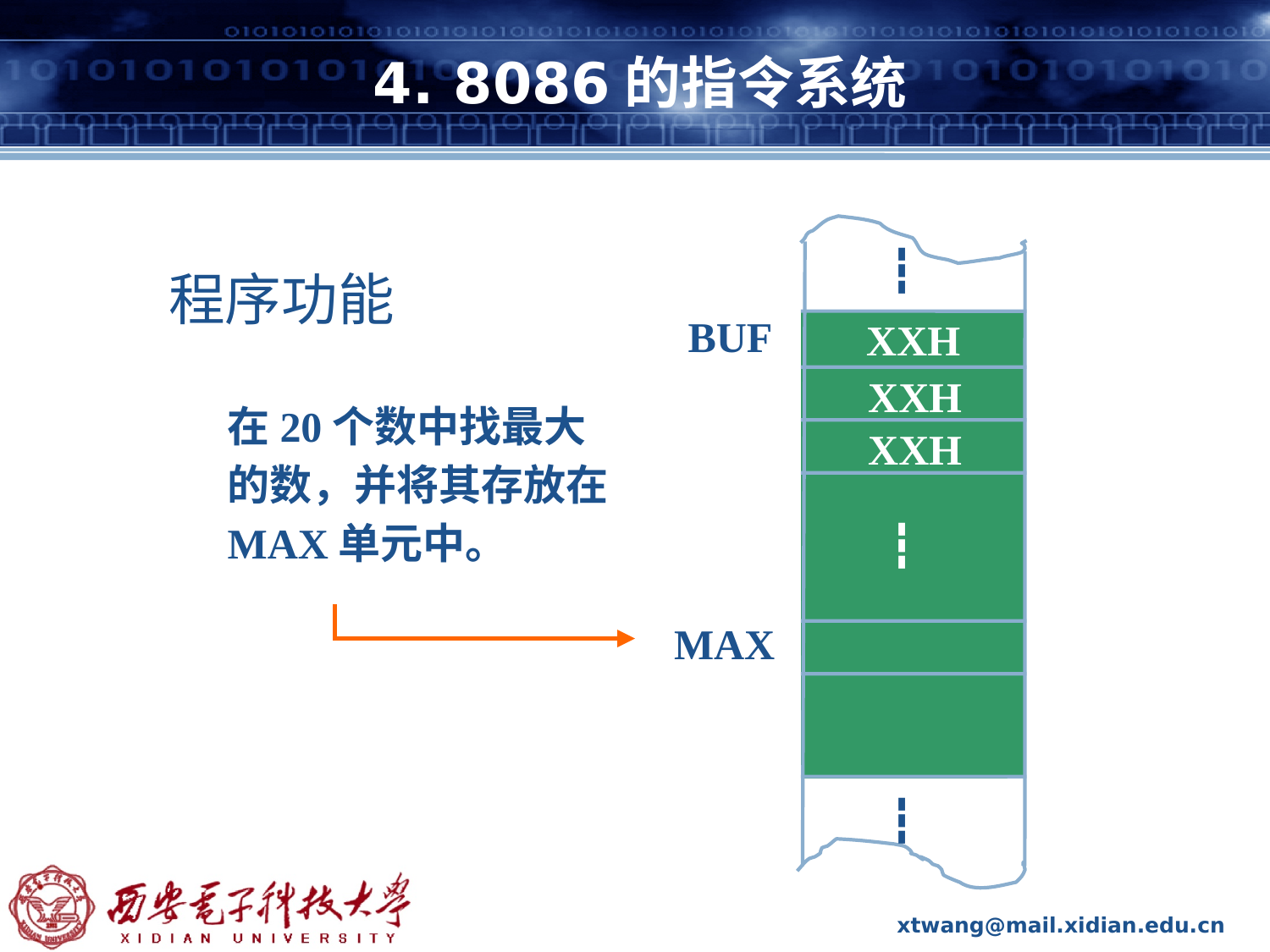

# 4. 8086的指令系统

┇

程序功能
BUF
XXH

XXH

在20个数中找最大的数，并将其存放在MAX单元中。
XXH

┇
MAX

┇